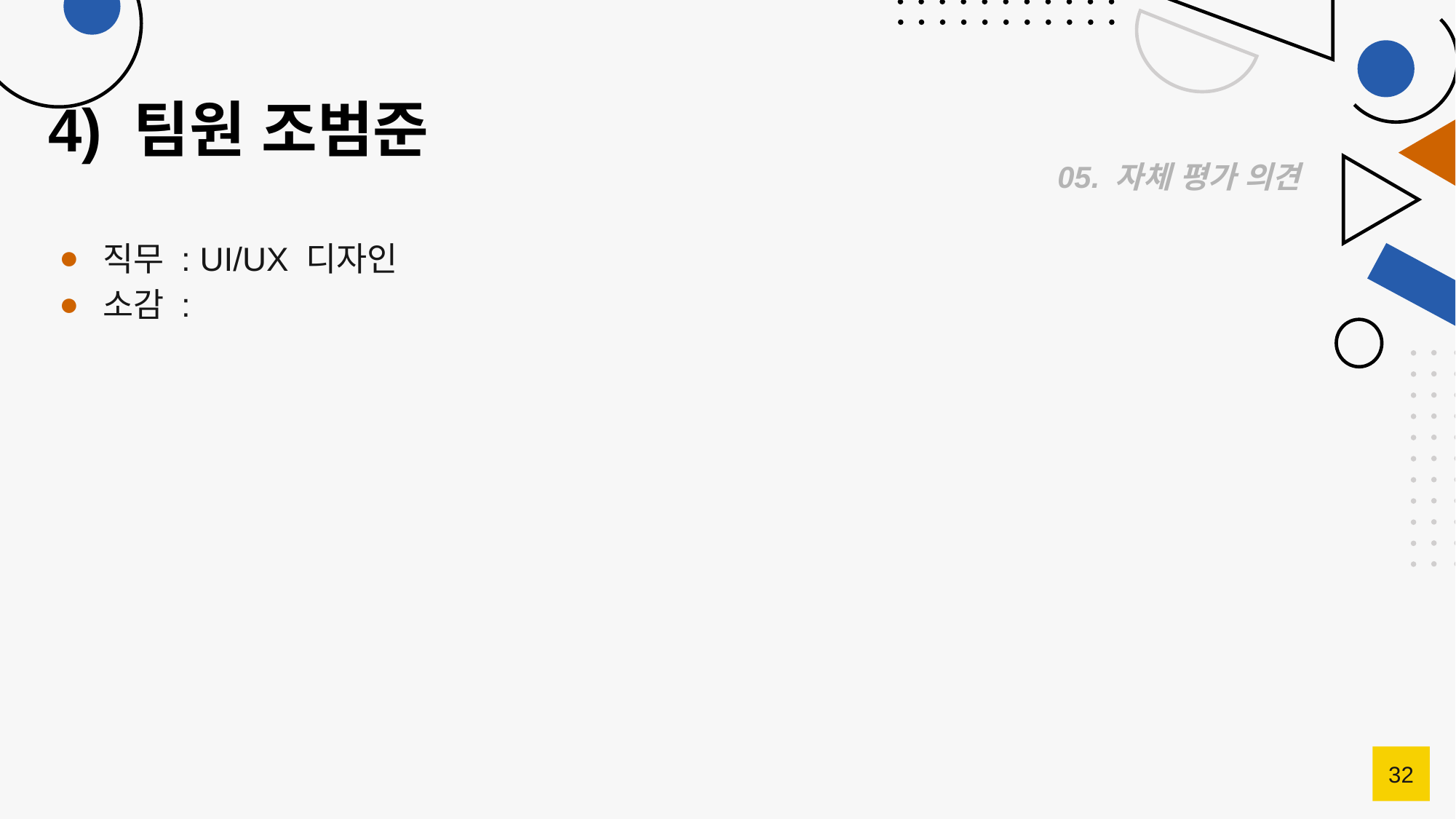

# 4) 팀원 조범준
05. 자체 평가 의견
직무 : UI/UX 디자인
소감 :

32